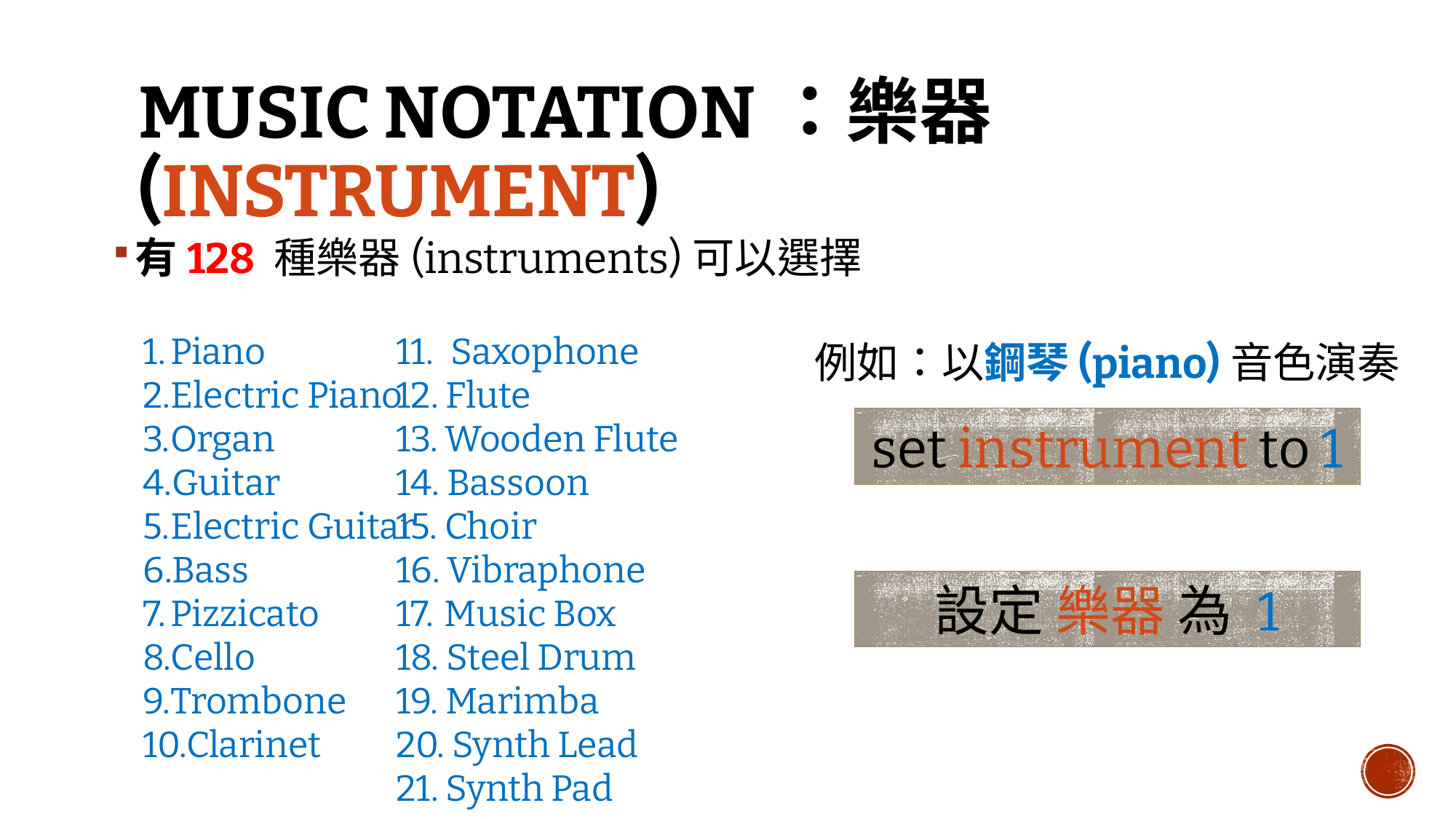

# Music Notation：樂器(instrument)
有128 種樂器(instruments)可以選擇

Piano
Electric Piano
Organ
Guitar
Electric Guitar
Bass
Pizzicato
Cello
Trombone
Clarinet
Saxophone
 Flute
 Wooden Flute
 Bassoon
 Choir
 Vibraphone
 Music Box
 Steel Drum
 Marimba
 Synth Lead
 Synth Pad
例如：以鋼琴(piano)音色演奏
set instrument to 1
設定 樂器 為 1